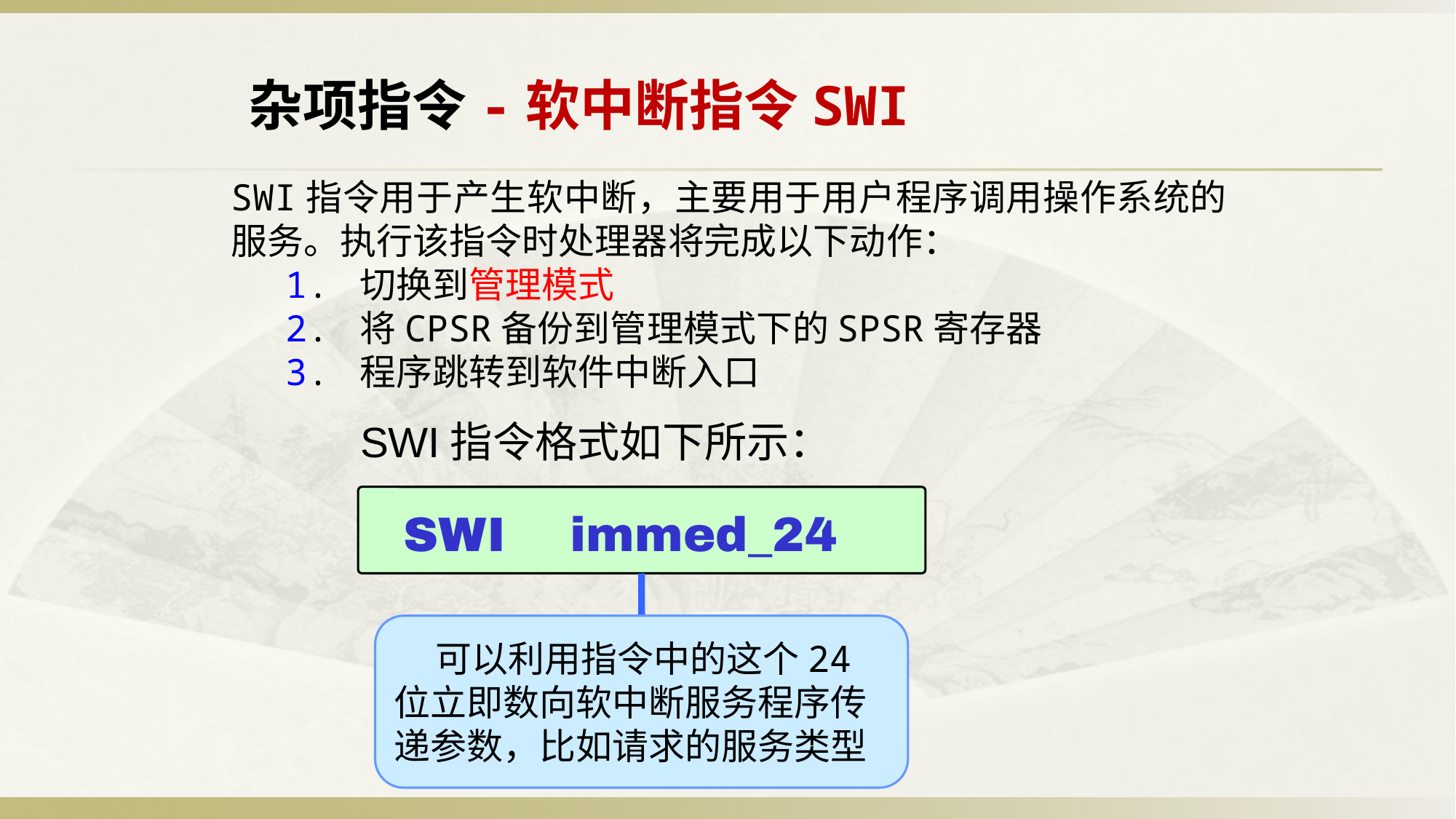

杂项指令-软中断指令SWI
SWI指令用于产生软中断，主要用于用户程序调用操作系统的服务。执行该指令时处理器将完成以下动作：
1. 切换到管理模式
2. 将CPSR备份到管理模式下的SPSR寄存器
3. 程序跳转到软件中断入口
        SWI指令格式如下所示：

SWI    immed_24

    可以利用指令中的这个24位立即数向软中断服务程序传递参数，比如请求的服务类型